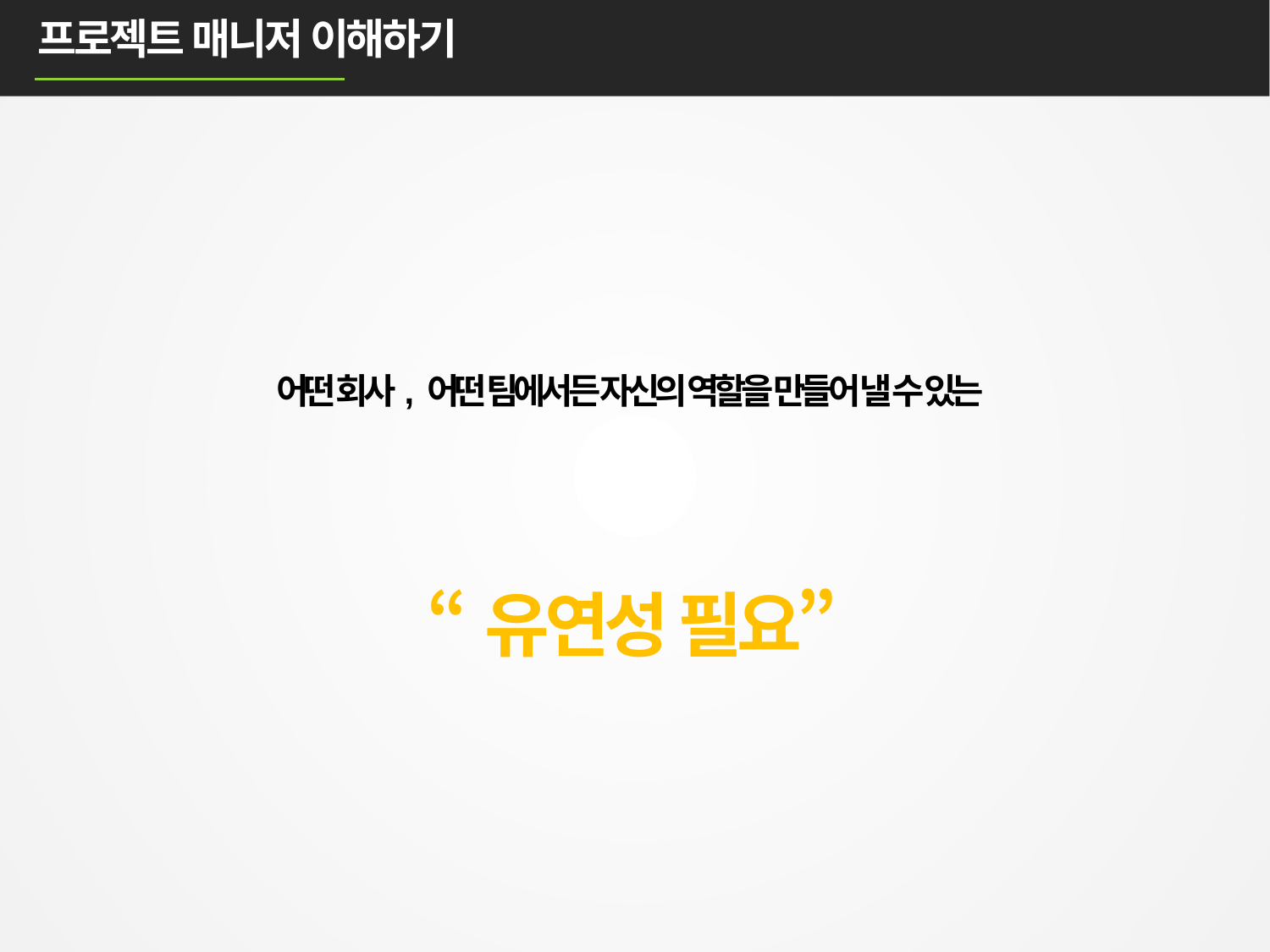

프로젝트 매니저 이해하기
어떤 회사, 어떤 팀에서든 자신의 역할을 만들어 낼 수 있는
“유연성 필요”